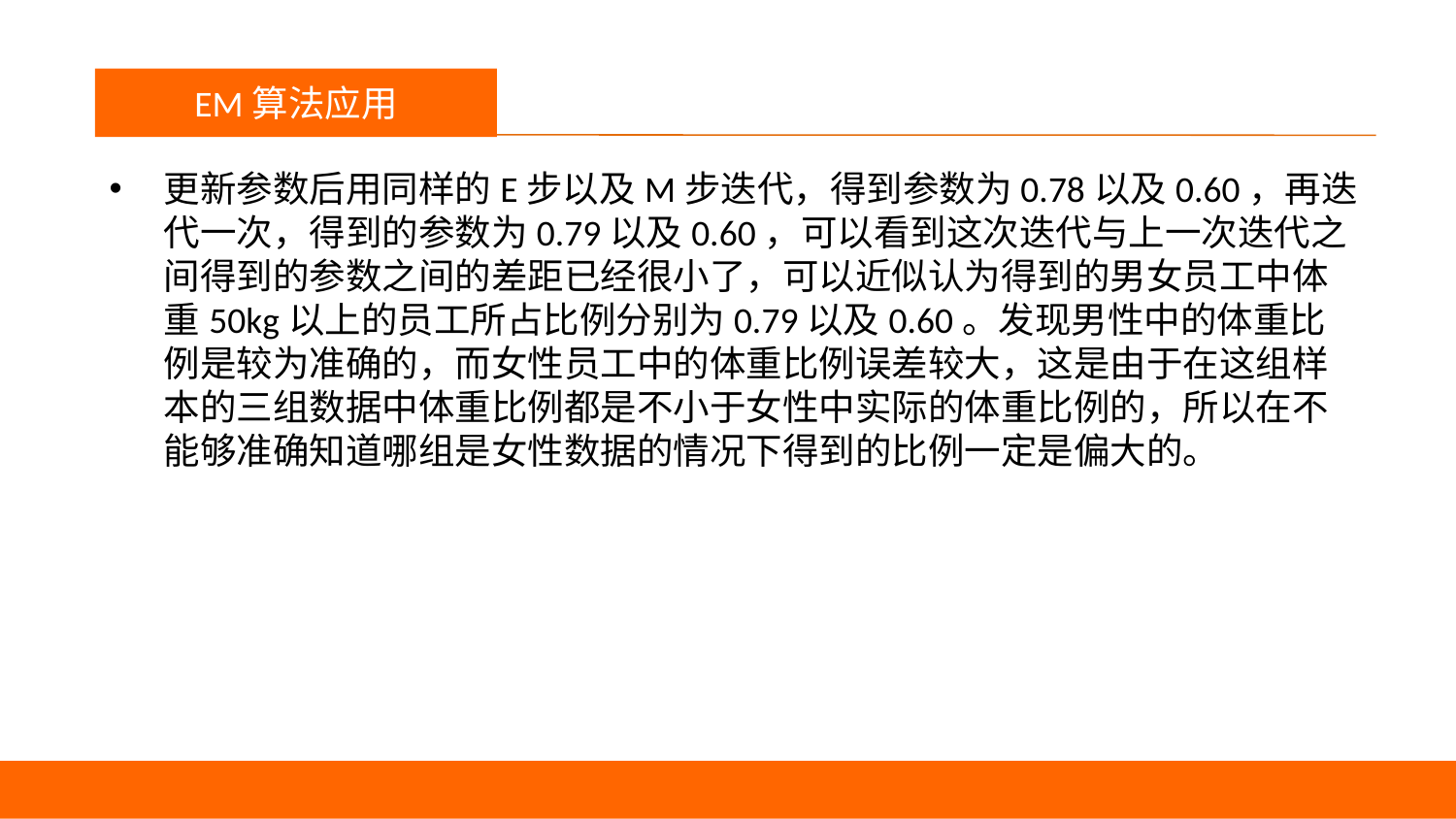

议程
EM算法应用

更新参数后用同样的E步以及M步迭代，得到参数为0.78以及0.60，再迭代一次，得到的参数为0.79以及0.60，可以看到这次迭代与上一次迭代之间得到的参数之间的差距已经很小了，可以近似认为得到的男女员工中体重50kg以上的员工所占比例分别为0.79以及0.60。发现男性中的体重比例是较为准确的，而女性员工中的体重比例误差较大，这是由于在这组样本的三组数据中体重比例都是不小于女性中实际的体重比例的，所以在不能够准确知道哪组是女性数据的情况下得到的比例一定是偏大的。